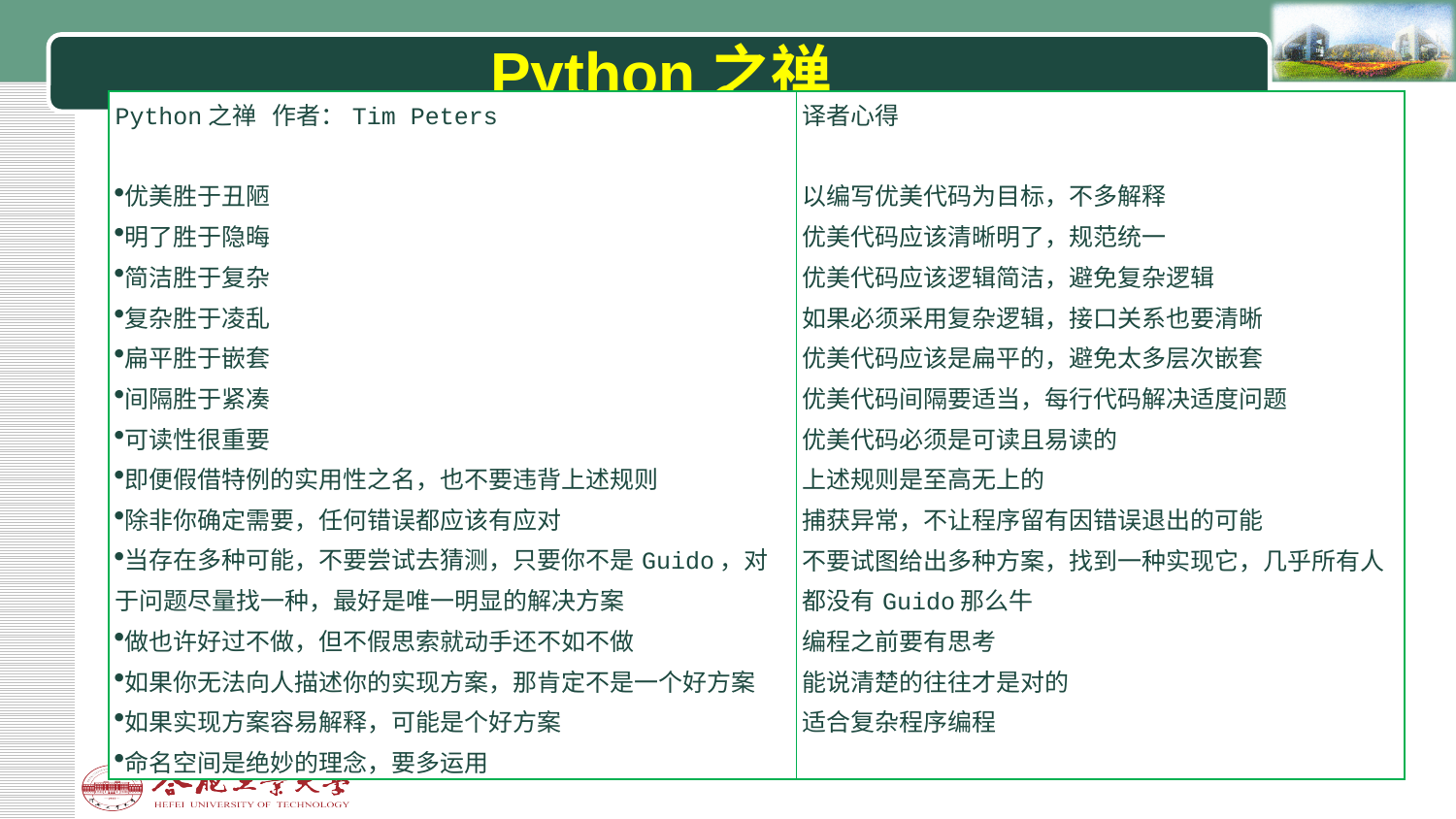

# Python之禅
| Python之禅 作者：Tim Peters   优美胜于丑陋 明了胜于隐晦 简洁胜于复杂 复杂胜于凌乱 扁平胜于嵌套 间隔胜于紧凑 可读性很重要 即便假借特例的实用性之名，也不要违背上述规则 除非你确定需要，任何错误都应该有应对 当存在多种可能，不要尝试去猜测，只要你不是Guido，对于问题尽量找一种，最好是唯一明显的解决方案 做也许好过不做，但不假思索就动手还不如不做 如果你无法向人描述你的实现方案，那肯定不是一个好方案 如果实现方案容易解释，可能是个好方案 命名空间是绝妙的理念，要多运用 | 译者心得   以编写优美代码为目标，不多解释 优美代码应该清晰明了，规范统一 优美代码应该逻辑简洁，避免复杂逻辑 如果必须采用复杂逻辑，接口关系也要清晰 优美代码应该是扁平的，避免太多层次嵌套 优美代码间隔要适当，每行代码解决适度问题 优美代码必须是可读且易读的 上述规则是至高无上的 捕获异常，不让程序留有因错误退出的可能 不要试图给出多种方案，找到一种实现它，几乎所有人都没有Guido那么牛 编程之前要有思考 能说清楚的往往才是对的 适合复杂程序编程 |
| --- | --- |